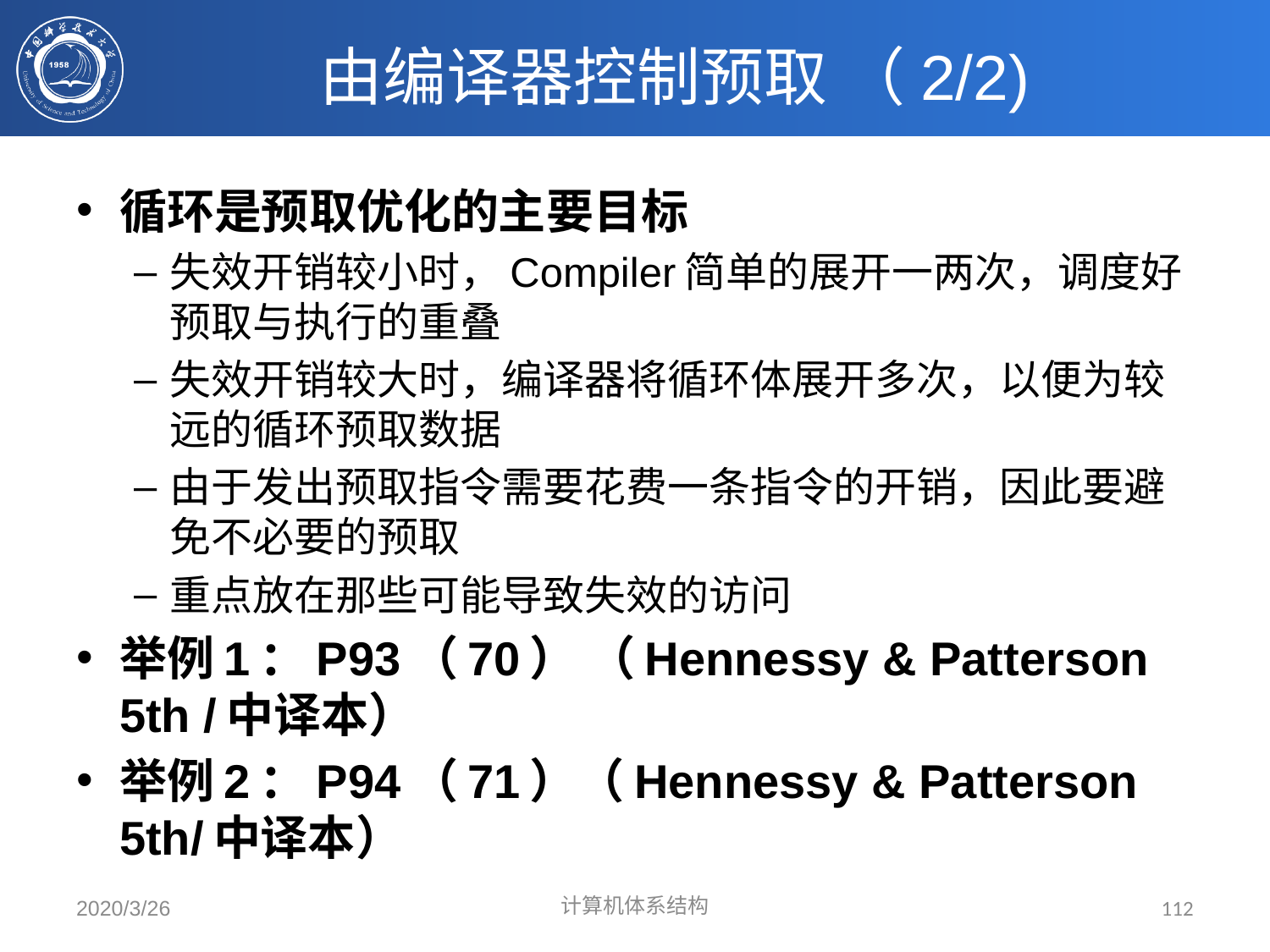

# 由编译器控制预取 （2/2)
循环是预取优化的主要目标
失效开销较小时，Compiler简单的展开一两次，调度好预取与执行的重叠
失效开销较大时，编译器将循环体展开多次，以便为较远的循环预取数据
由于发出预取指令需要花费一条指令的开销，因此要避免不必要的预取
重点放在那些可能导致失效的访问
举例1：P93（70） （Hennessy & Patterson 5th /中译本）
举例2：P94（71）（Hennessy & Patterson  5th/中译本）
2020/3/26
计算机体系结构
112